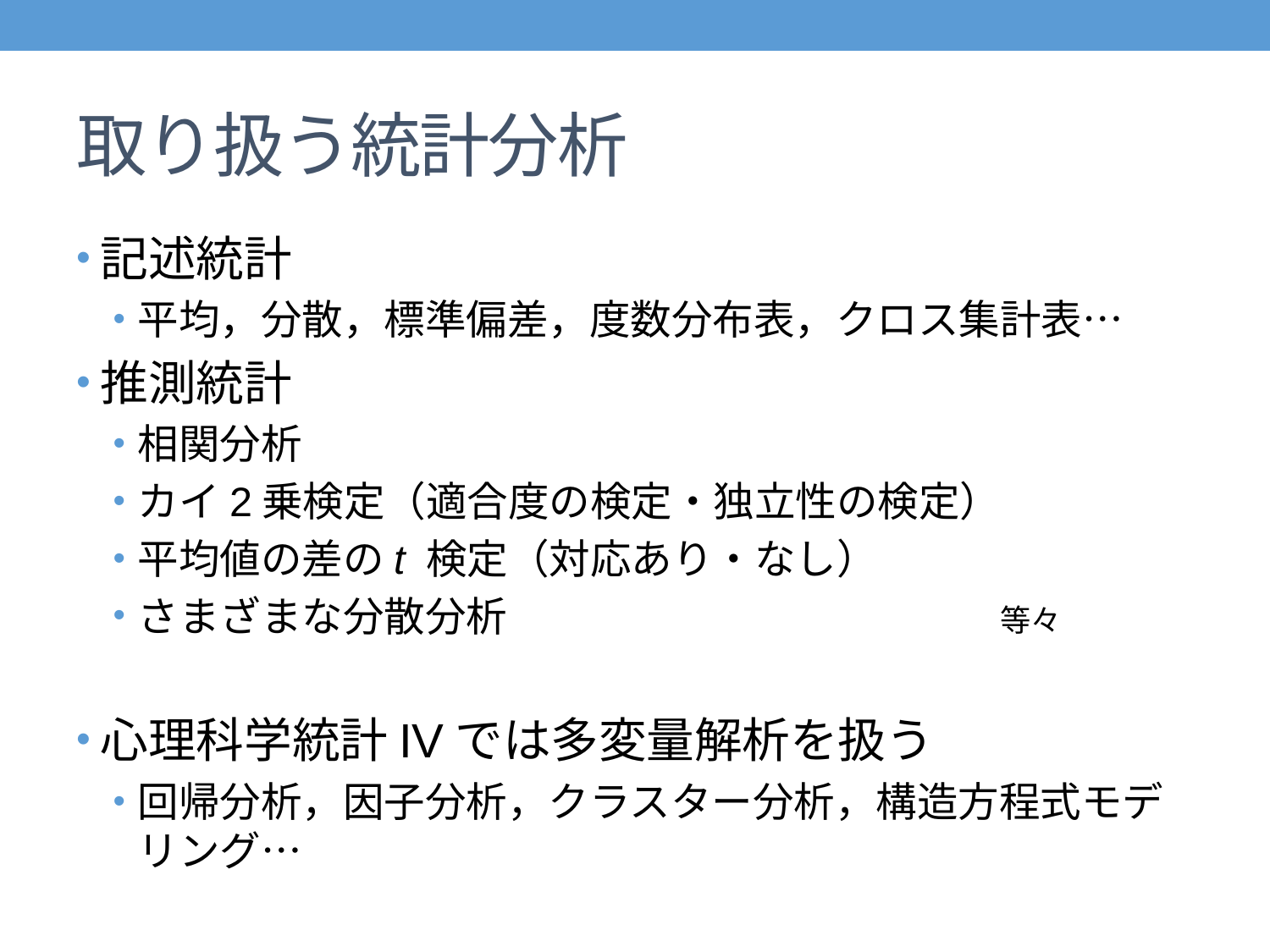

# 取り扱う統計分析
記述統計
平均，分散，標準偏差，度数分布表，クロス集計表…
推測統計
相関分析
カイ2乗検定（適合度の検定・独立性の検定）
平均値の差のt 検定（対応あり・なし）
さまざまな分散分析　　　　　　　　　　　　　		等々

心理科学統計IVでは多変量解析を扱う
回帰分析，因子分析，クラスター分析，構造方程式モデリング…